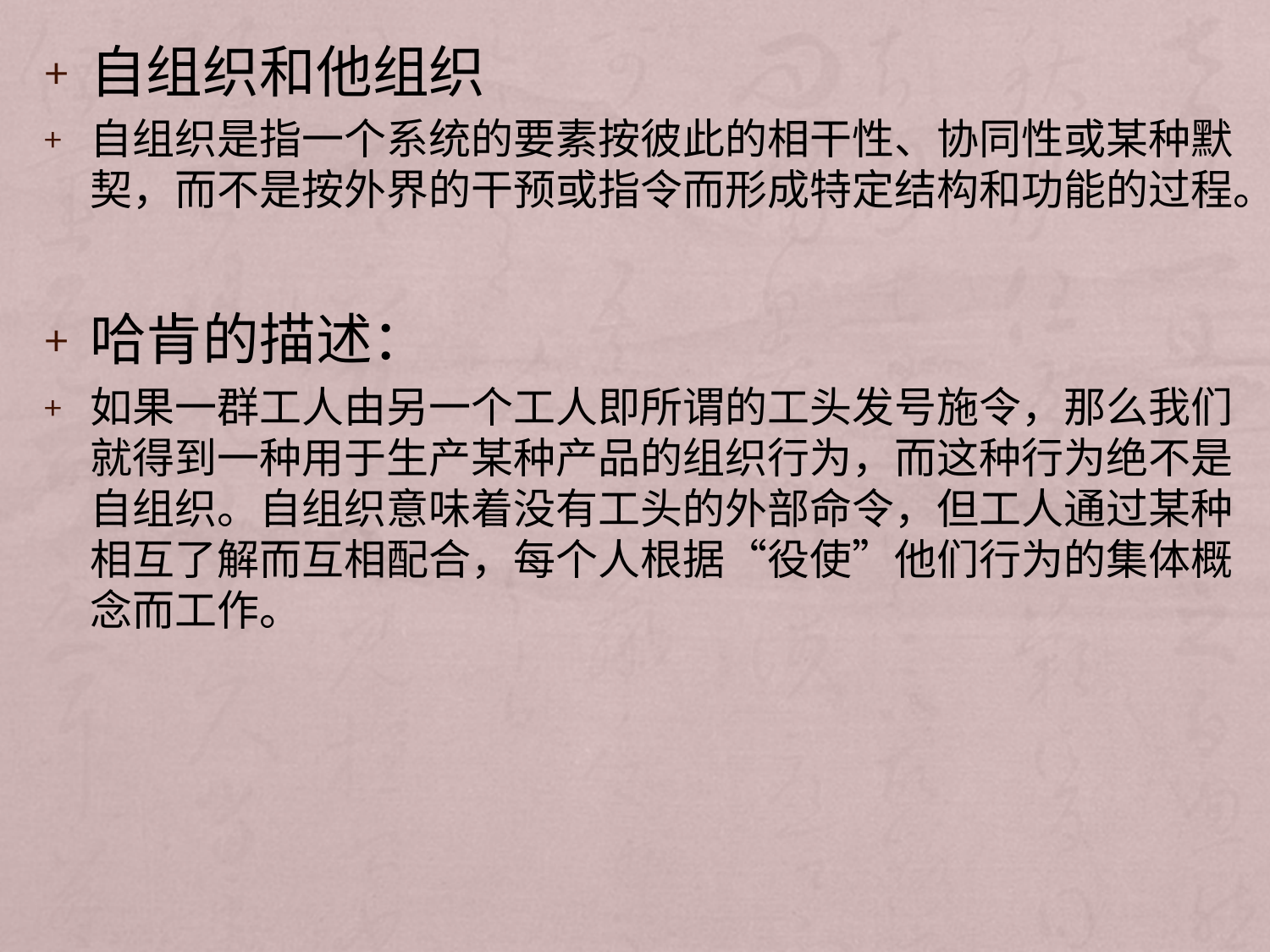

自组织和他组织
自组织是指一个系统的要素按彼此的相干性、协同性或某种默契，而不是按外界的干预或指令而形成特定结构和功能的过程。

哈肯的描述：
如果一群工人由另一个工人即所谓的工头发号施令，那么我们就得到一种用于生产某种产品的组织行为，而这种行为绝不是自组织。自组织意味着没有工头的外部命令，但工人通过某种相互了解而互相配合，每个人根据“役使”他们行为的集体概念而工作。